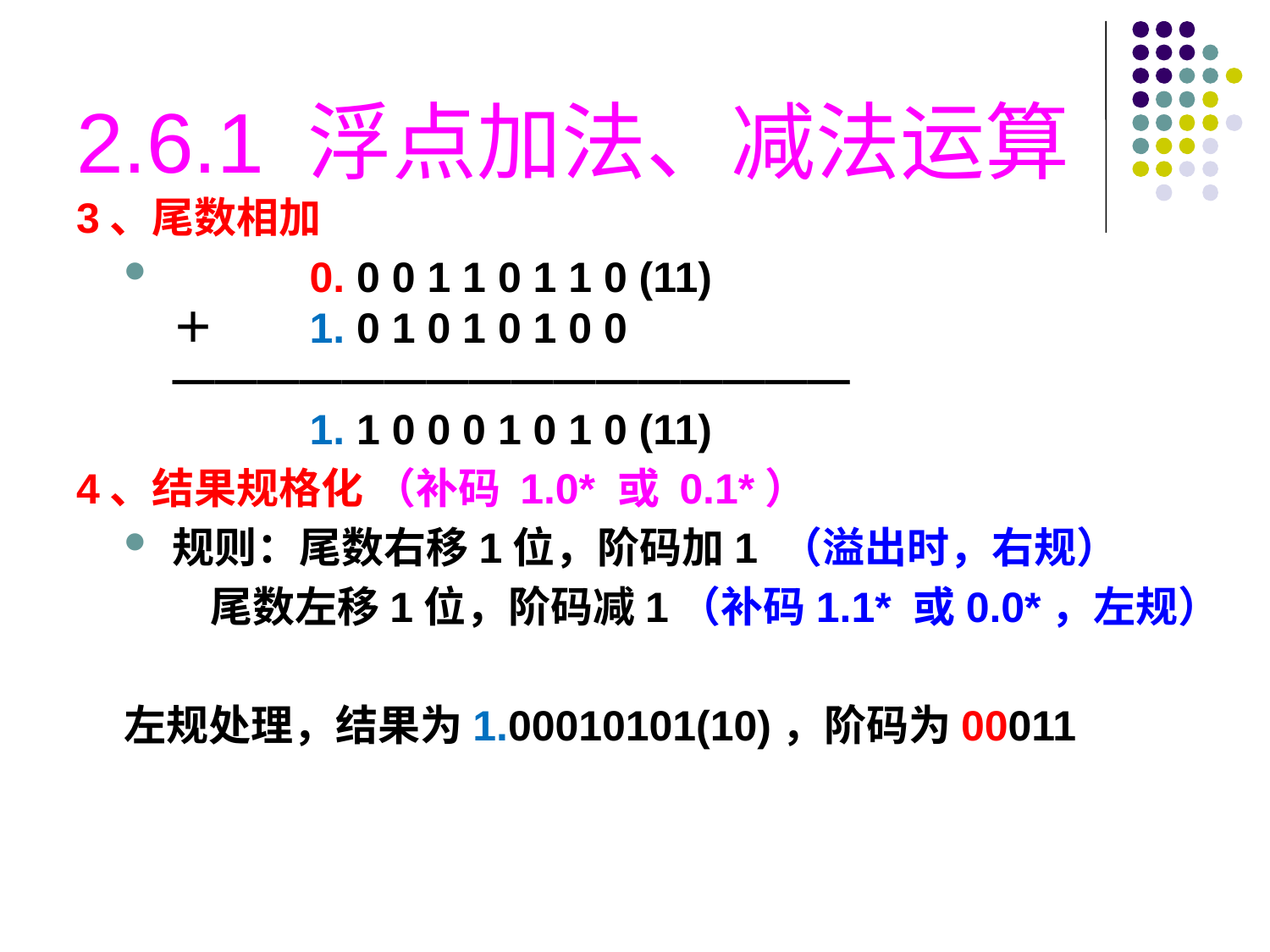

# 2.6.1 浮点加法、减法运算
3、尾数相加
　　　0. 0 0 1 1 0 1 1 0 (11)
＋　　1. 0 1 0 1 0 1 0 0
————————————————
　　　1. 1 0 0 0 1 0 1 0 (11)
4、结果规格化 （补码 1.0* 或 0.1*）
规则：尾数右移1位，阶码加1 （溢出时，右规）
        尾数左移1位，阶码减1（补码1.1* 或0.0*，左规）

左规处理，结果为1.00010101(10)，阶码为00011